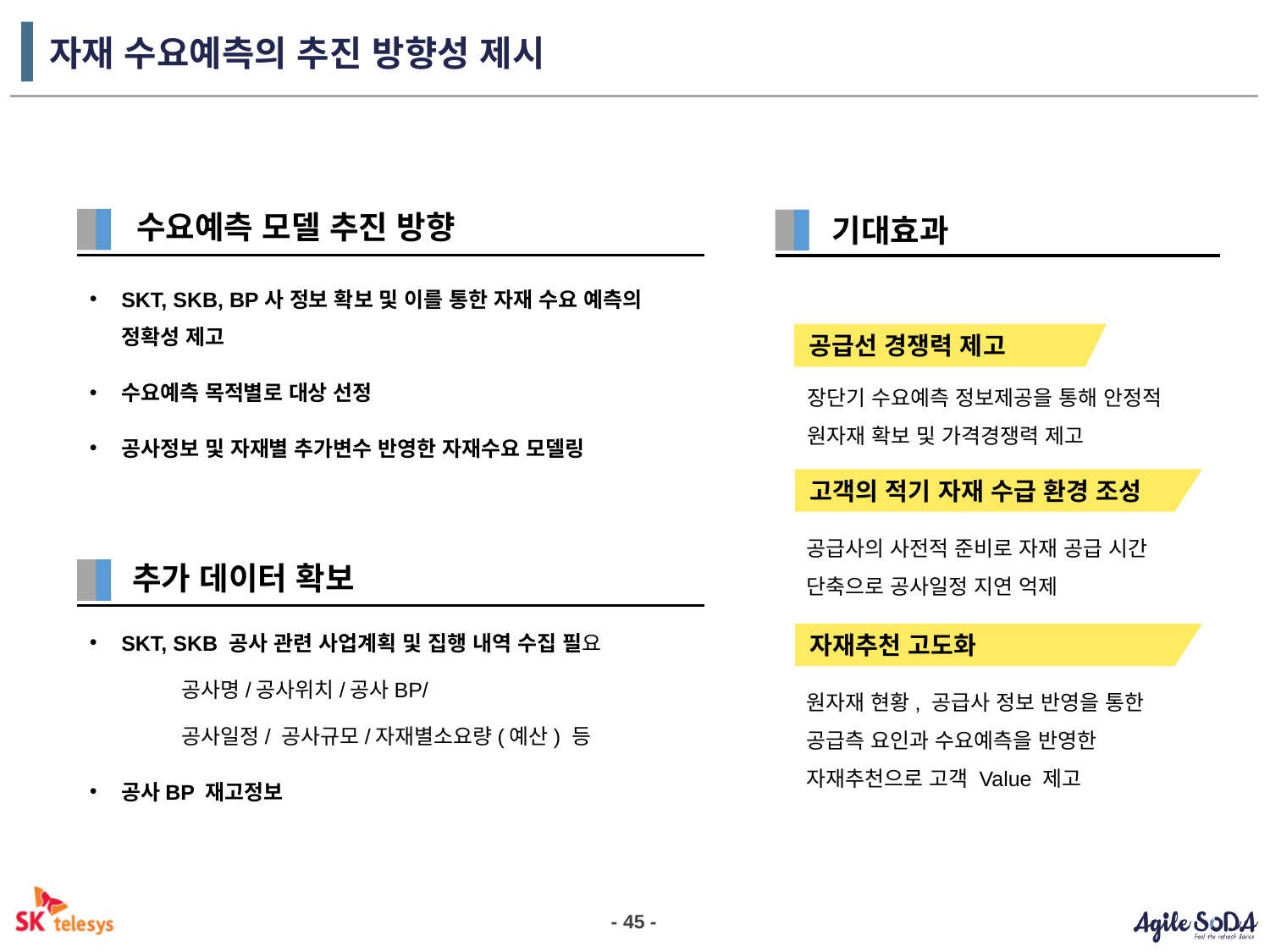

# 자재 수요예측의 추진 방향성 제시
수요예측 모델 추진 방향

기대효과

SKT, SKB, BP사 정보 확보 및 이를 통한 자재 수요 예측의 정확성 제고
수요예측 목적별로 대상 선정
공사정보 및 자재별 추가변수 반영한 자재수요 모델링

공급선 경쟁력 제고
장단기 수요예측 정보제공을 통해 안정적 원자재 확보 및 가격경쟁력 제고
고객의 적기 자재 수급 환경 조성
공급사의 사전적 준비로 자재 공급 시간 단축으로 공사일정 지연 억제
추가 데이터 확보

SKT, SKB 공사 관련 사업계획 및 집행 내역 수집 필요
    공사명/공사위치/공사BP/
    공사일정/ 공사규모/자재별소요량(예산) 등
공사BP 재고정보

자재추천 고도화
원자재 현황, 공급사 정보 반영을 통한 공급측 요인과 수요예측을 반영한 자재추천으로 고객 Value 제고